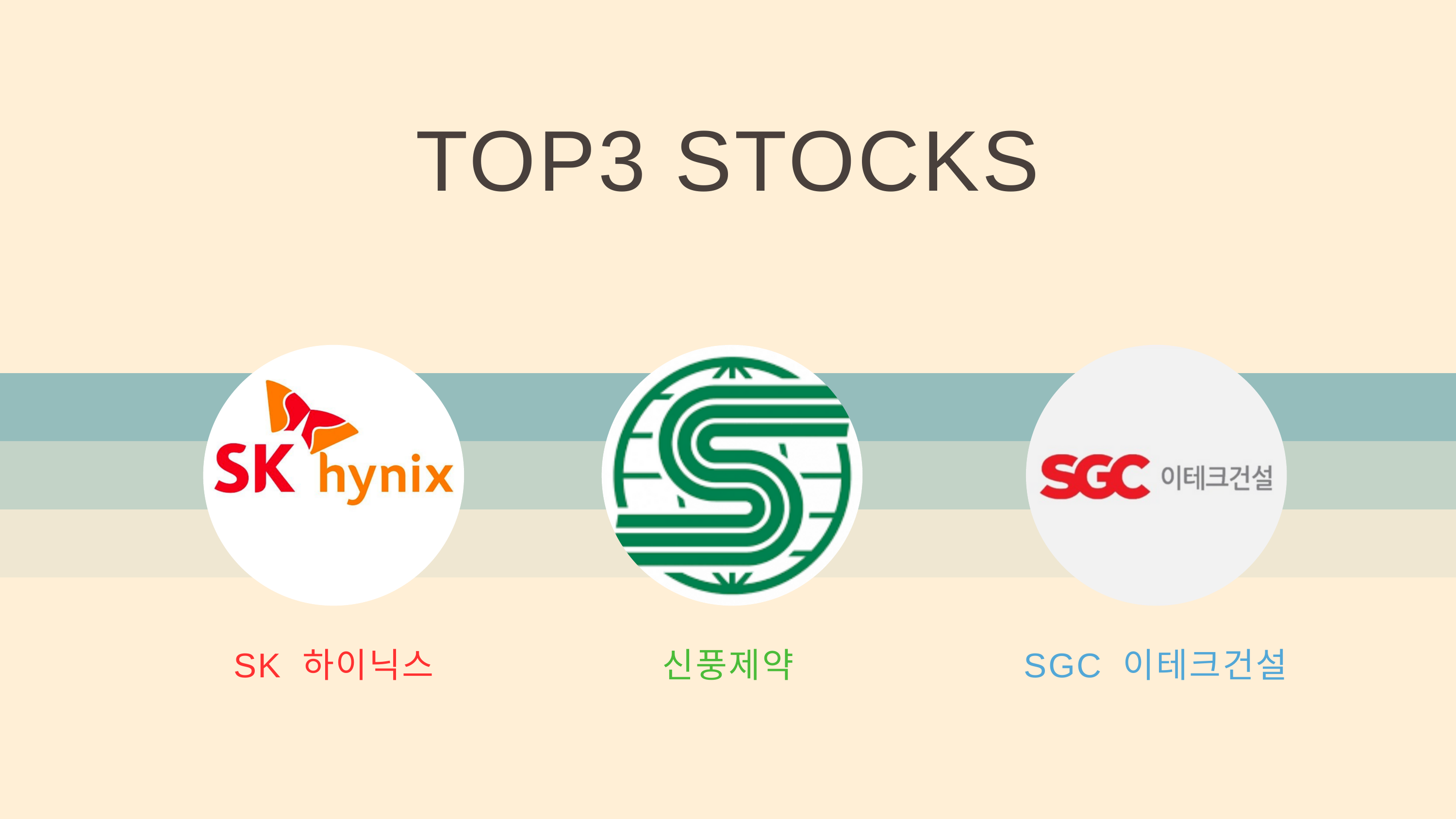

TOP3 STOCKS

SK 하이닉스

신풍제약

SGC 이테크건설